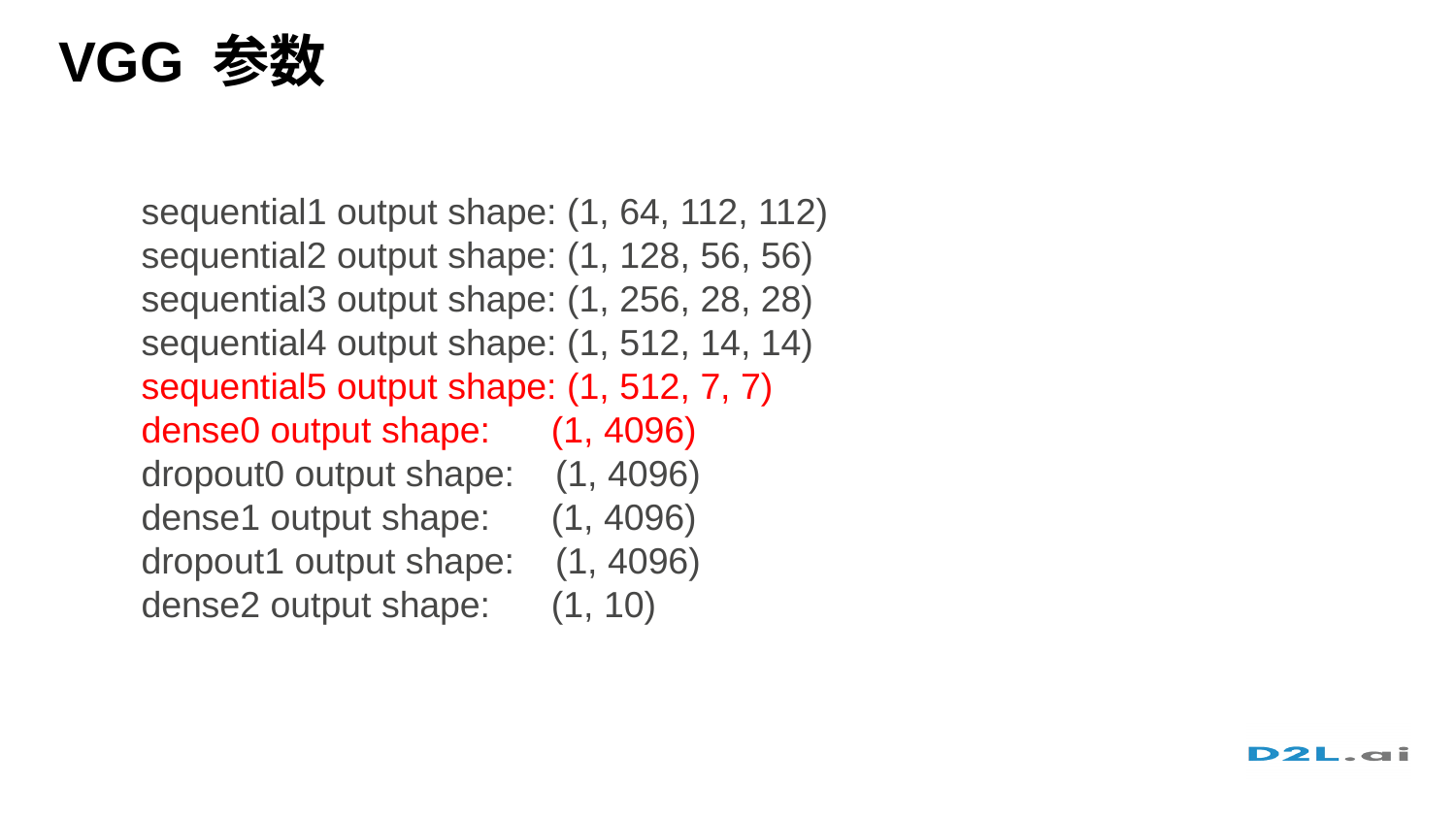

# VGG 参数
sequential1 output shape: (1, 64, 112, 112)
sequential2 output shape: (1, 128, 56, 56)
sequential3 output shape: (1, 256, 28, 28)
sequential4 output shape: (1, 512, 14, 14)
sequential5 output shape: (1, 512, 7, 7)
dense0 output shape:      (1, 4096)
dropout0 output shape:    (1, 4096)
dense1 output shape:      (1, 4096)
dropout1 output shape:    (1, 4096)
dense2 output shape:      (1, 10)